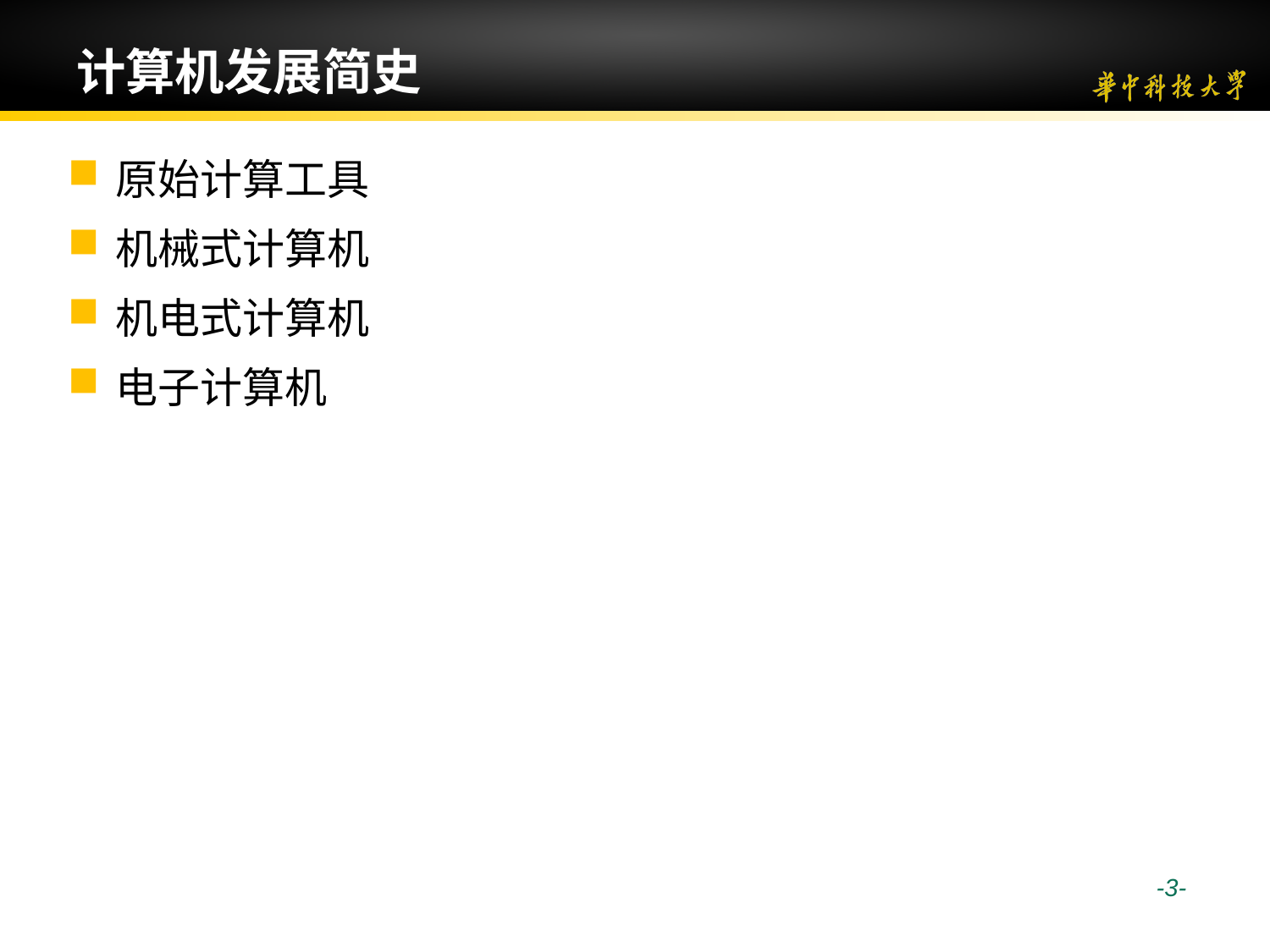

# 计算机发展简史
原始计算工具
机械式计算机
机电式计算机
电子计算机

 -3-